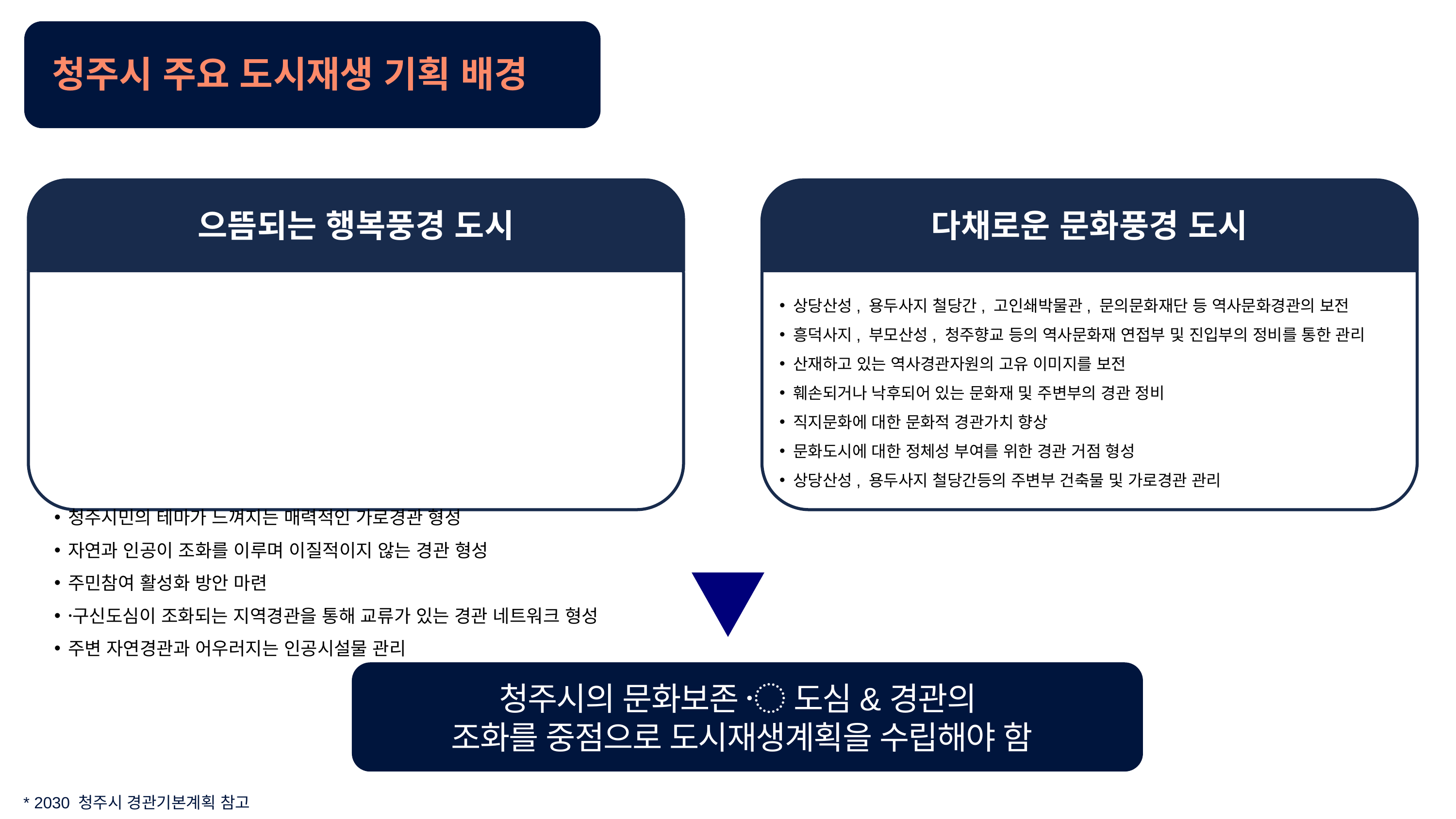

청주시 주요 도시재생 기획 배경

으뜸되는 행복풍경 도시
다채로운 문화풍경 도시

상당산성, 용두사지 철당간, 고인쇄박물관, 문의문화재단 등 역사문화경관의 보전
흥덕사지, 부모산성, 청주향교 등의 역사문화재 연접부 및 진입부의 정비를 통한 관리
산재하고 있는 역사경관자원의 고유 이미지를 보전
훼손되거나 낙후되어 있는 문화재 및 주변부의 경관 정비
직지문화에 대한 문화적 경관가치 향상
문화도시에 대한 정체성 부여를 위한 경관 거점 형성
상당산성, 용두사지 철당간등의 주변부 건축물 및 가로경관 관리
청주시민의 테마가 느껴지는 매력적인 가로경관 형성
자연과 인공이 조화를 이루며 이질적이지 않는 경관 형성
주민참여 활성화 방안 마련
구〮신도심이 조화되는 지역경관을 통해 교류가 있는 경관 네트워크 형성
주변 자연경관과 어우러지는 인공시설물 관리

청주시의 문화보존 〮 도심&경관의
조화를 중점으로 도시재생계획을 수립해야 함
* 2030 청주시 경관기본계획 참고